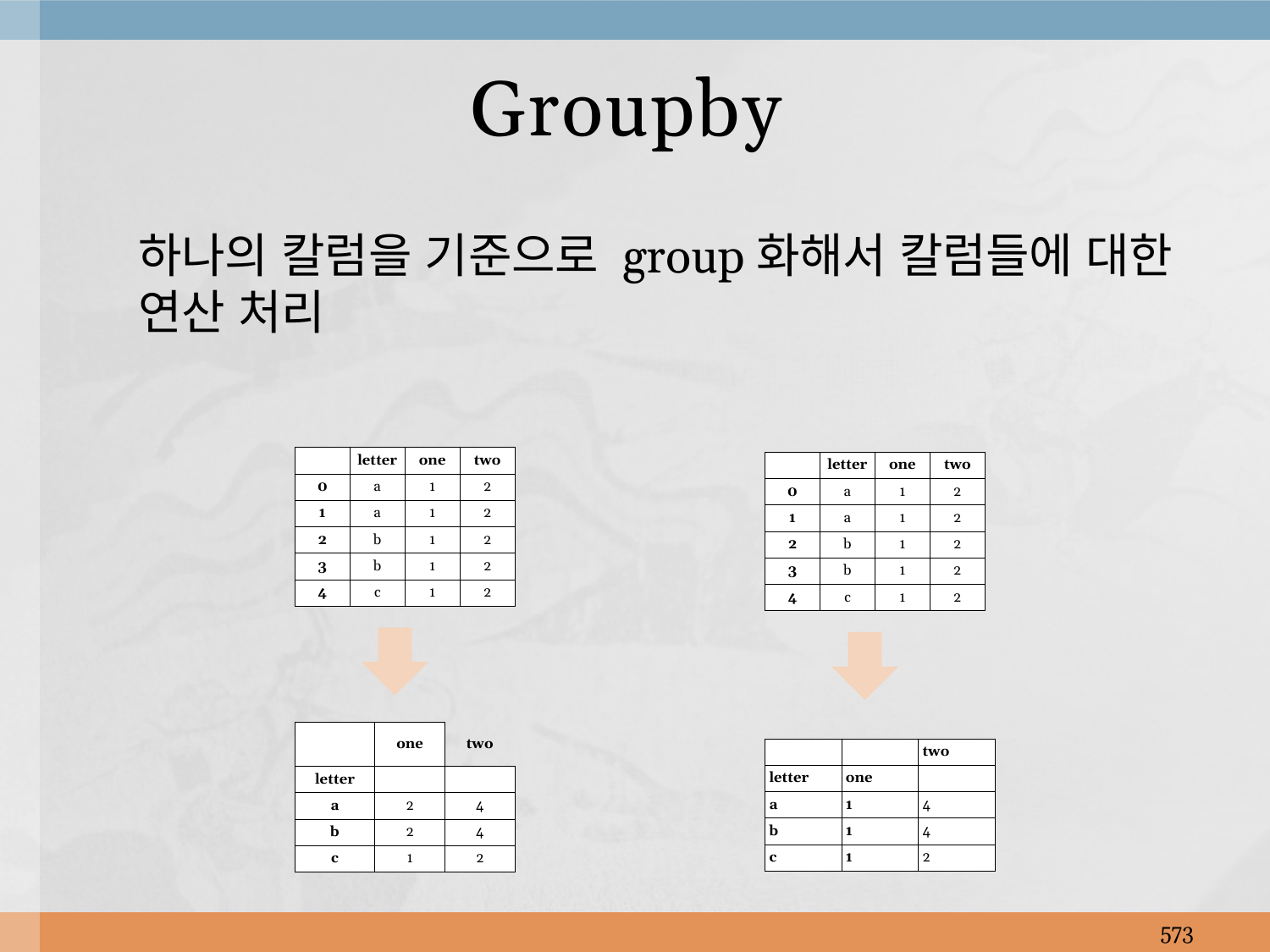

# Groupby
하나의 칼럼을 기준으로 group화해서 칼럼들에 대한 연산 처리
|  | letter | one | two |
| --- | --- | --- | --- |
| 0 | a | 1 | 2 |
| 1 | a | 1 | 2 |
| 2 | b | 1 | 2 |
| 3 | b | 1 | 2 |
| 4 | c | 1 | 2 |
|  | letter | one | two |
| --- | --- | --- | --- |
| 0 | a | 1 | 2 |
| 1 | a | 1 | 2 |
| 2 | b | 1 | 2 |
| 3 | b | 1 | 2 |
| 4 | c | 1 | 2 |

|  | one | two |
| --- | --- | --- |
| letter |  |  |
| a | 2 | 4 |
| b | 2 | 4 |
| c | 1 | 2 |
|  |  | two |
| --- | --- | --- |
| letter | one |  |
| a | 1 | 4 |
| b | 1 | 4 |
| c | 1 | 2 |
573